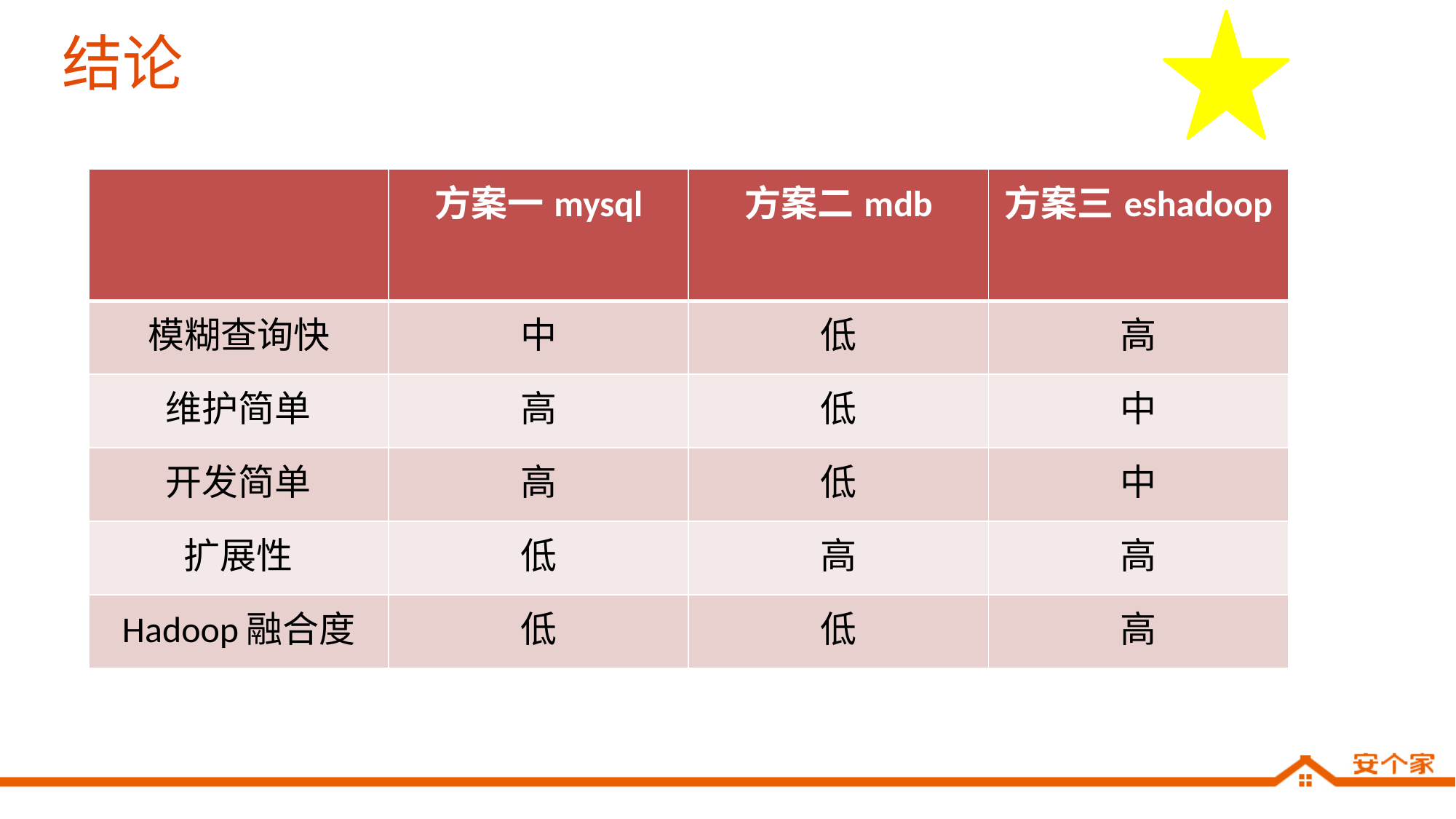

# 结论

|  | 方案一mysql | 方案二mdb | 方案三eshadoop |
| --- | --- | --- | --- |
| 模糊查询快 | 中 | 低 | 高 |
| 维护简单 | 高 | 低 | 中 |
| 开发简单 | 高 | 低 | 中 |
| 扩展性 | 低 | 高 | 高 |
| Hadoop融合度 | 低 | 低 | 高 |